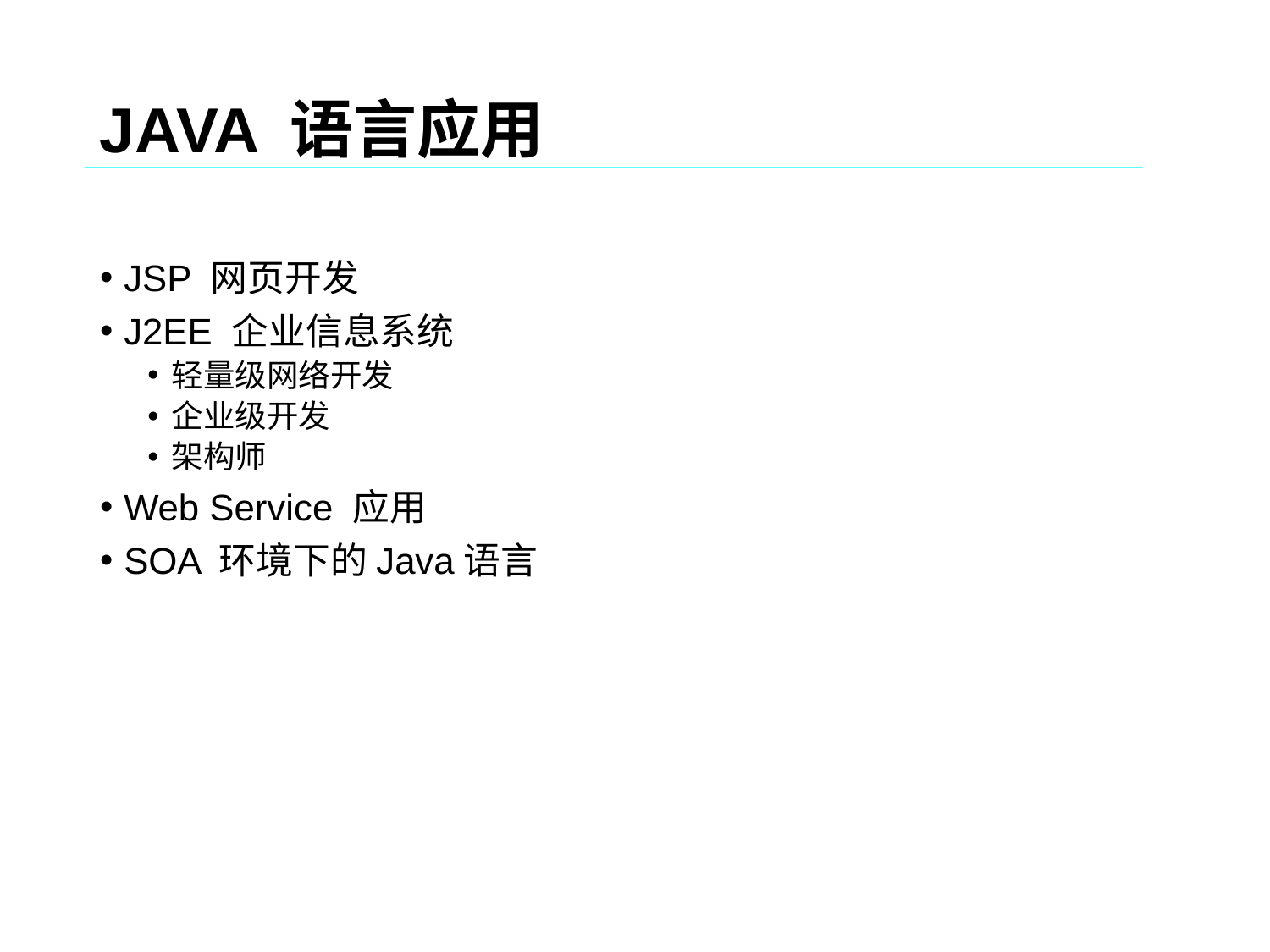

JAVA 语言应用

JSP 网页开发
J2EE 企业信息系统
轻量级网络开发
企业级开发
架构师
Web Service 应用
SOA 环境下的Java语言